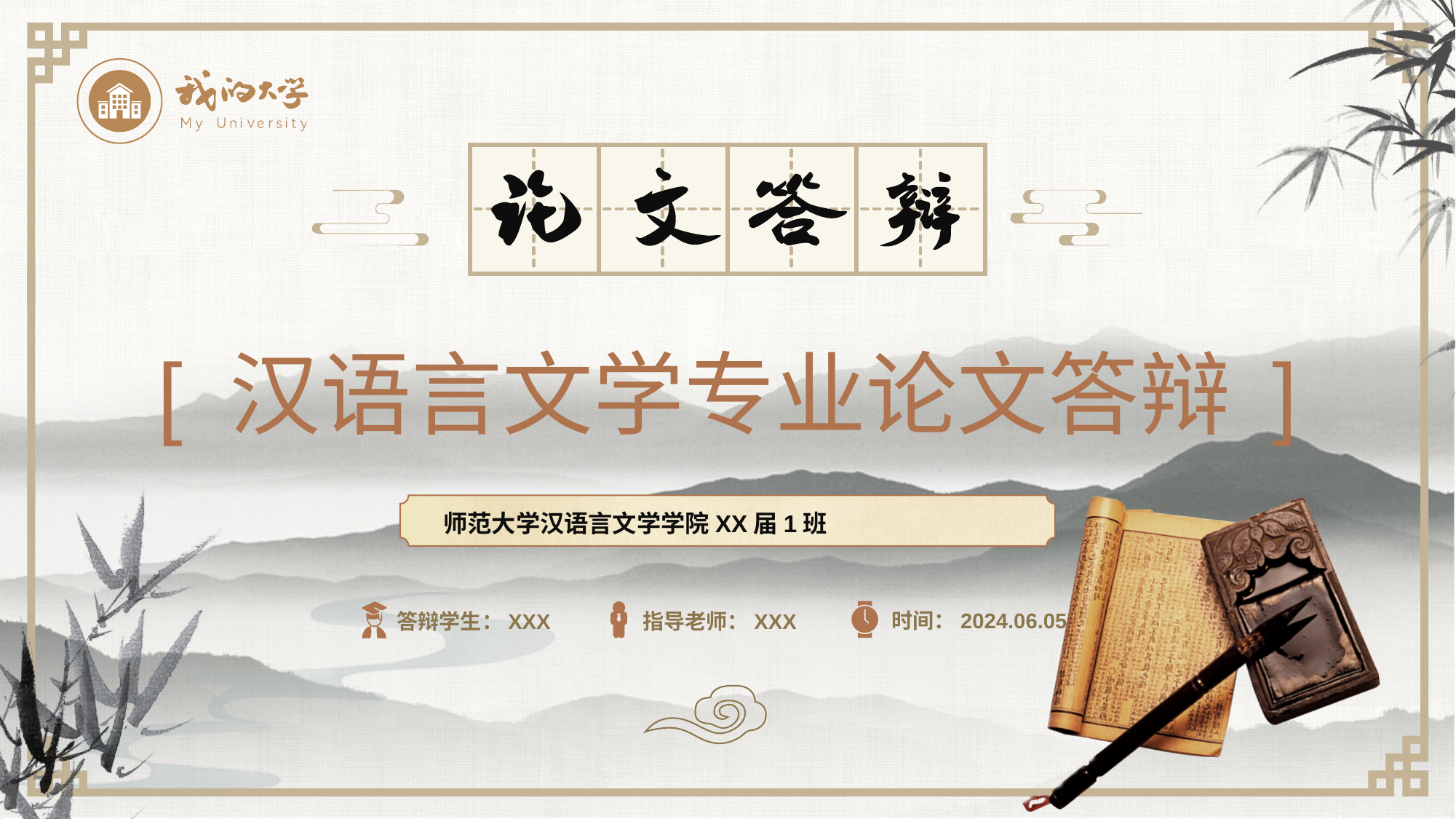

[ 汉语言文学专业论文答辩 ]

师范大学汉语言文学学院XX届1班

时间：2024.06.05

指导老师：XXX

答辩学生：XXX